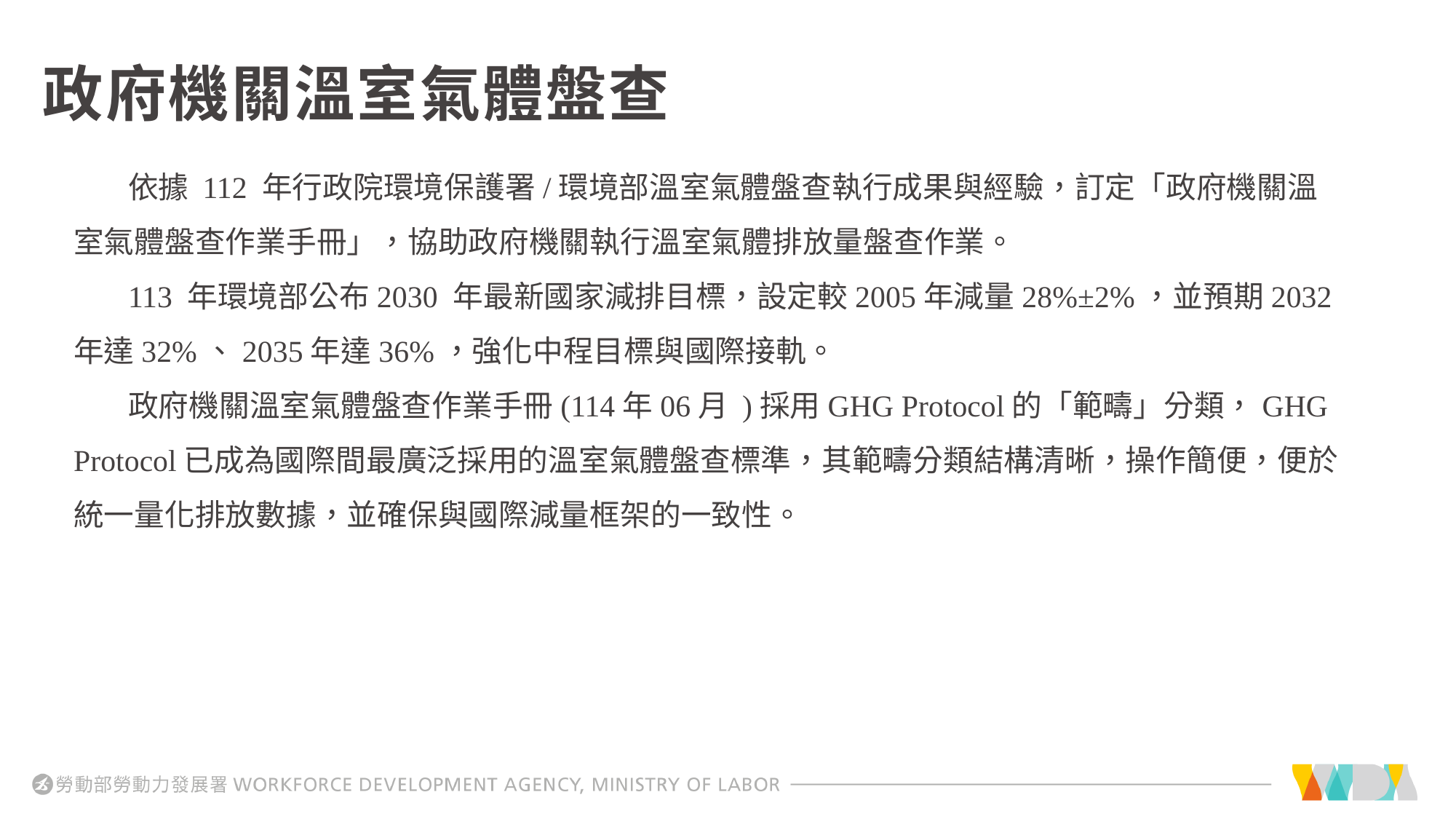

# 政府機關溫室氣體盤查
依據 112 年行政院環境保護署/環境部溫室氣體盤查執行成果與經驗，訂定「政府機關溫室氣體盤查作業手冊」，協助政府機關執行溫室氣體排放量盤查作業。
113 年環境部公布2030 年最新國家減排目標，設定較2005年減量28%±2%，並預期2032年達32%、2035年達36%，強化中程目標與國際接軌。
政府機關溫室氣體盤查作業手冊(114年06月 )採用GHG Protocol的「範疇」分類，GHG Protocol已成為國際間最廣泛採用的溫室氣體盤查標準，其範疇分類結構清晰，操作簡便，便於統一量化排放數據，並確保與國際減量框架的一致性。